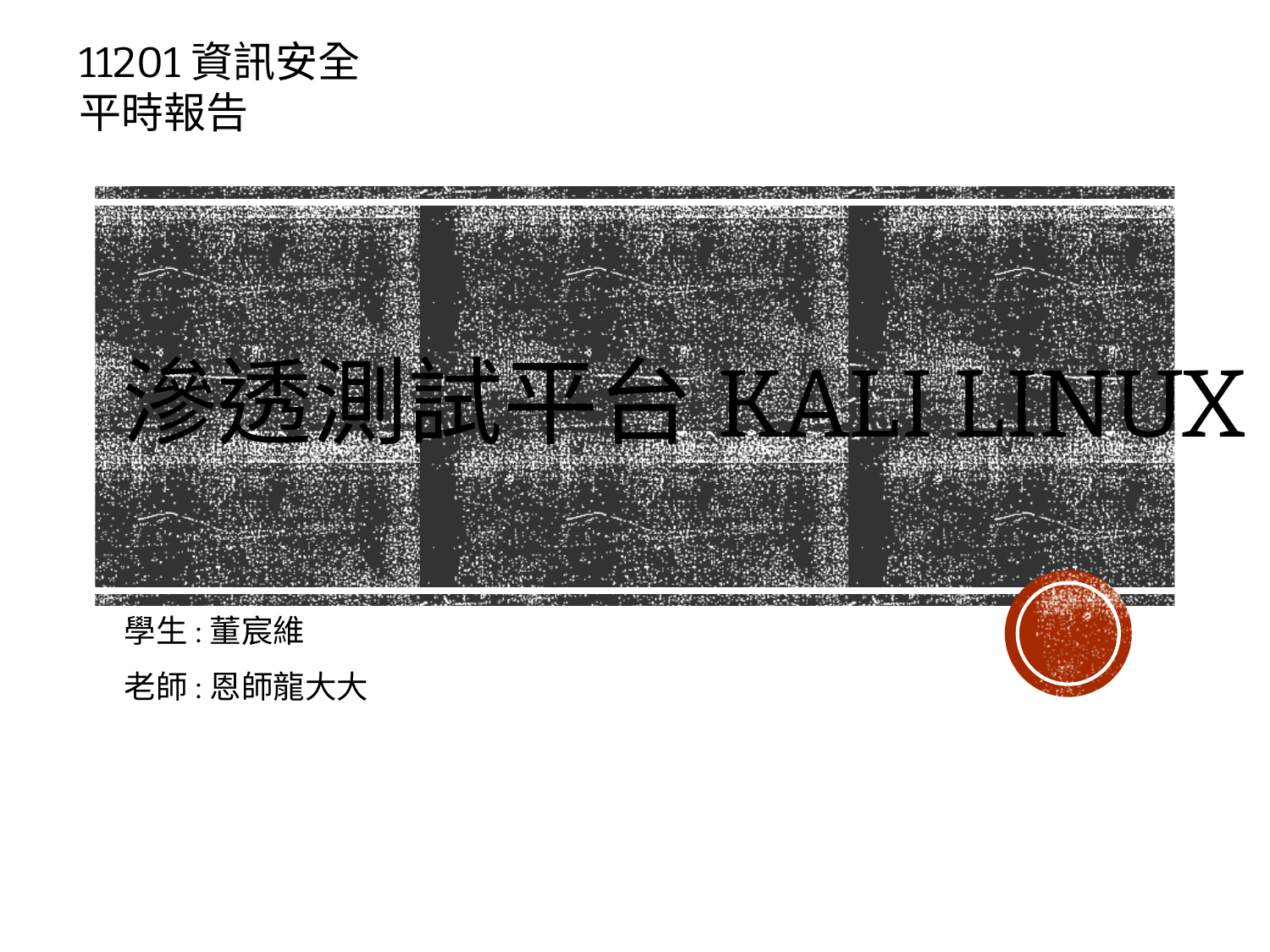

11201資訊安全
平時報告
# 滲透測試平台Kali Linux
學生:董宸維
老師:恩師龍大大